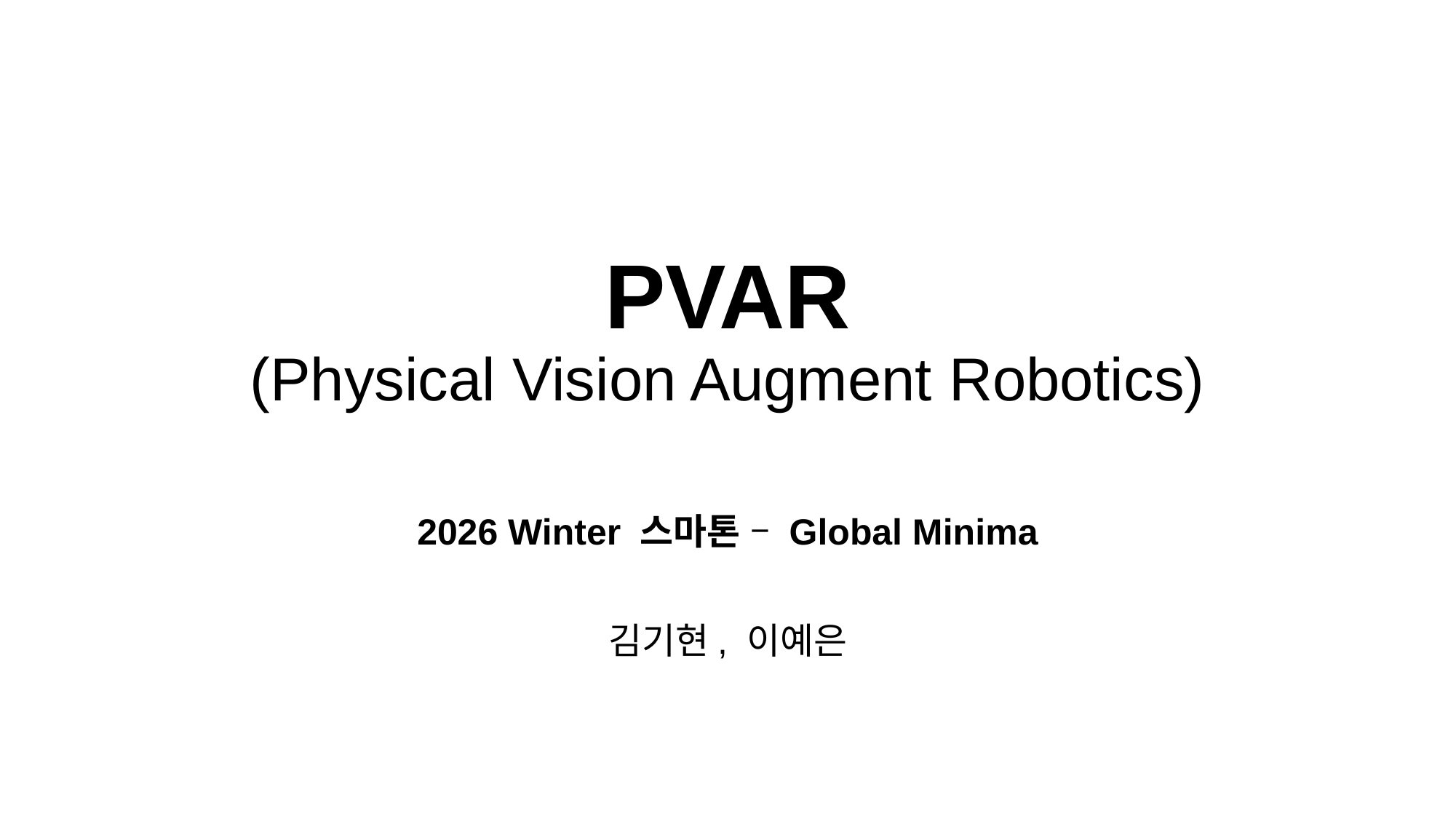

# PVAR (Physical Vision Augment Robotics)
2026 Winter 스마톤 – Global Minima

김기현, 이예은